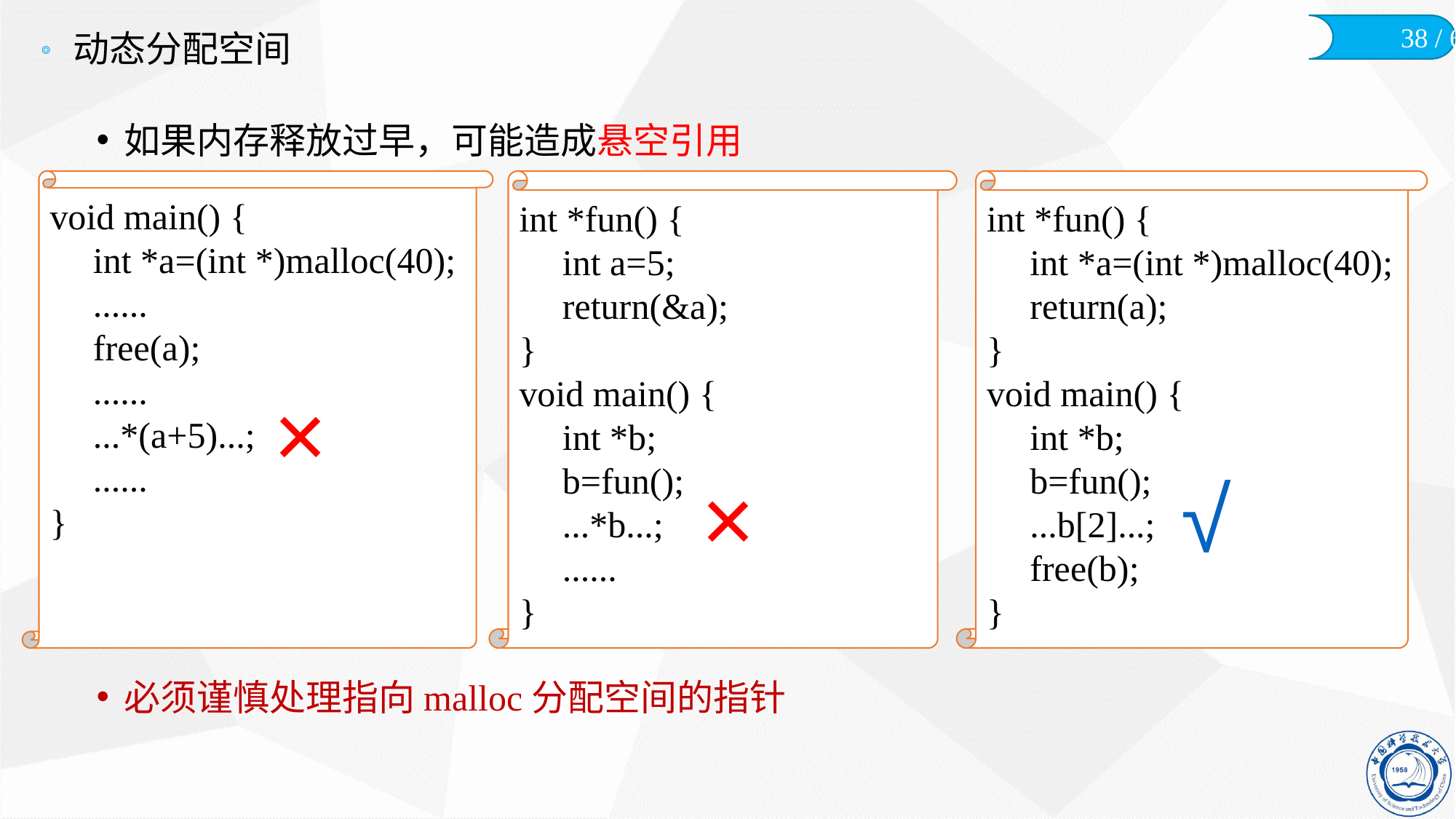

# 动态分配空间
如果内存释放过早，可能造成悬空引用

必须谨慎处理指向malloc分配空间的指针
void main() {
	int *a=(int *)malloc(40);
	......
	free(a);
	......
	...*(a+5)...;
	......
}
int *fun() {
	int a=5;
	return(&a);
}
void main() {
	int *b;
	b=fun();
	...*b...;
	......
}
int *fun() {
	int *a=(int *)malloc(40);
	return(a);
}
void main() {
	int *b;
	b=fun();
	...b[2]...;
	free(b);
}
×
×
√